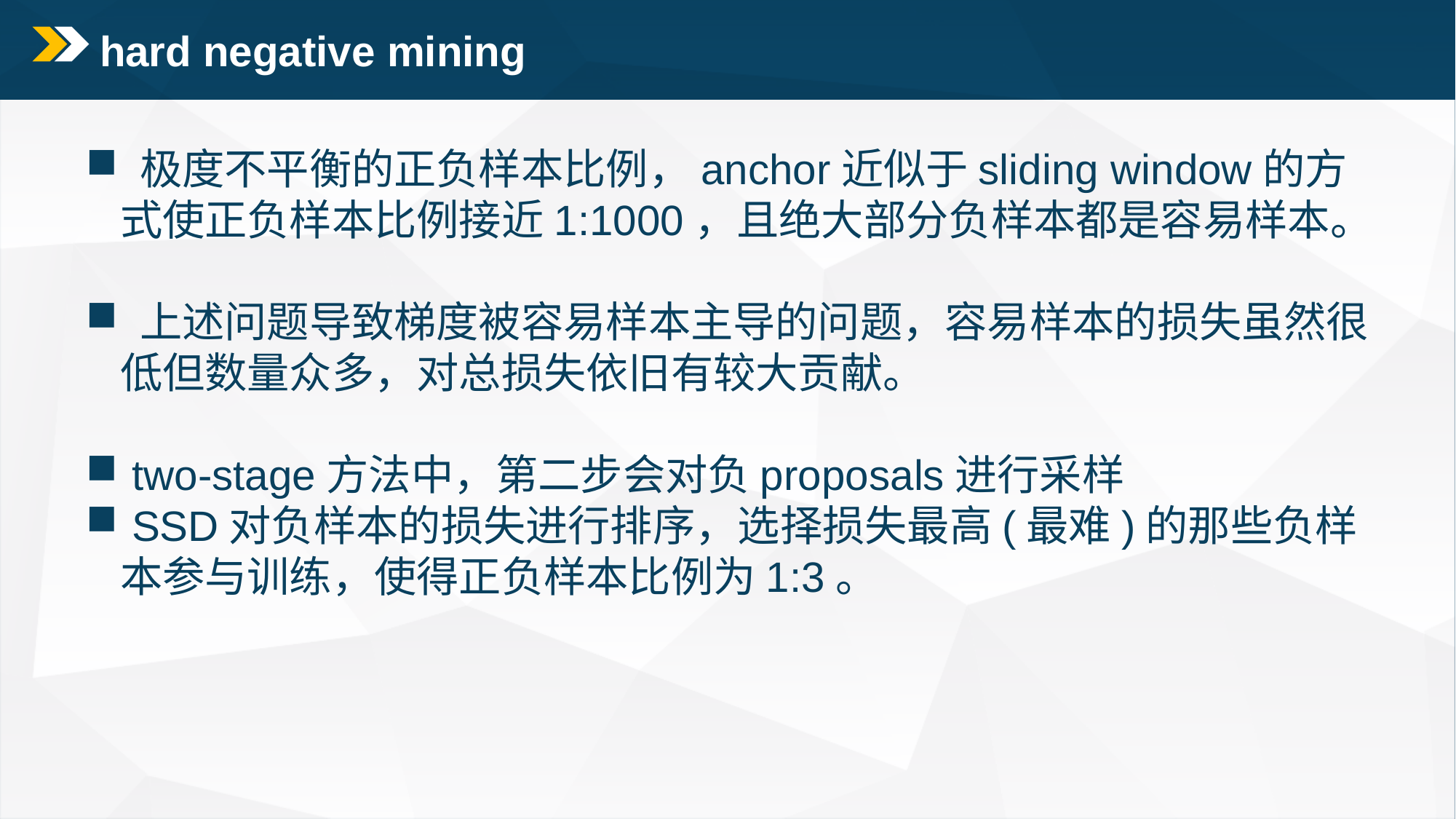

# hard negative mining
 极度不平衡的正负样本比例，anchor近似于sliding window的方式使正负样本比例接近1:1000，且绝大部分负样本都是容易样本。

 上述问题导致梯度被容易样本主导的问题，容易样本的损失虽然很低但数量众多，对总损失依旧有较大贡献。

 two-stage方法中，第二步会对负proposals进行采样
 SSD对负样本的损失进行排序，选择损失最高(最难)的那些负样本参与训练，使得正负样本比例为1:3。